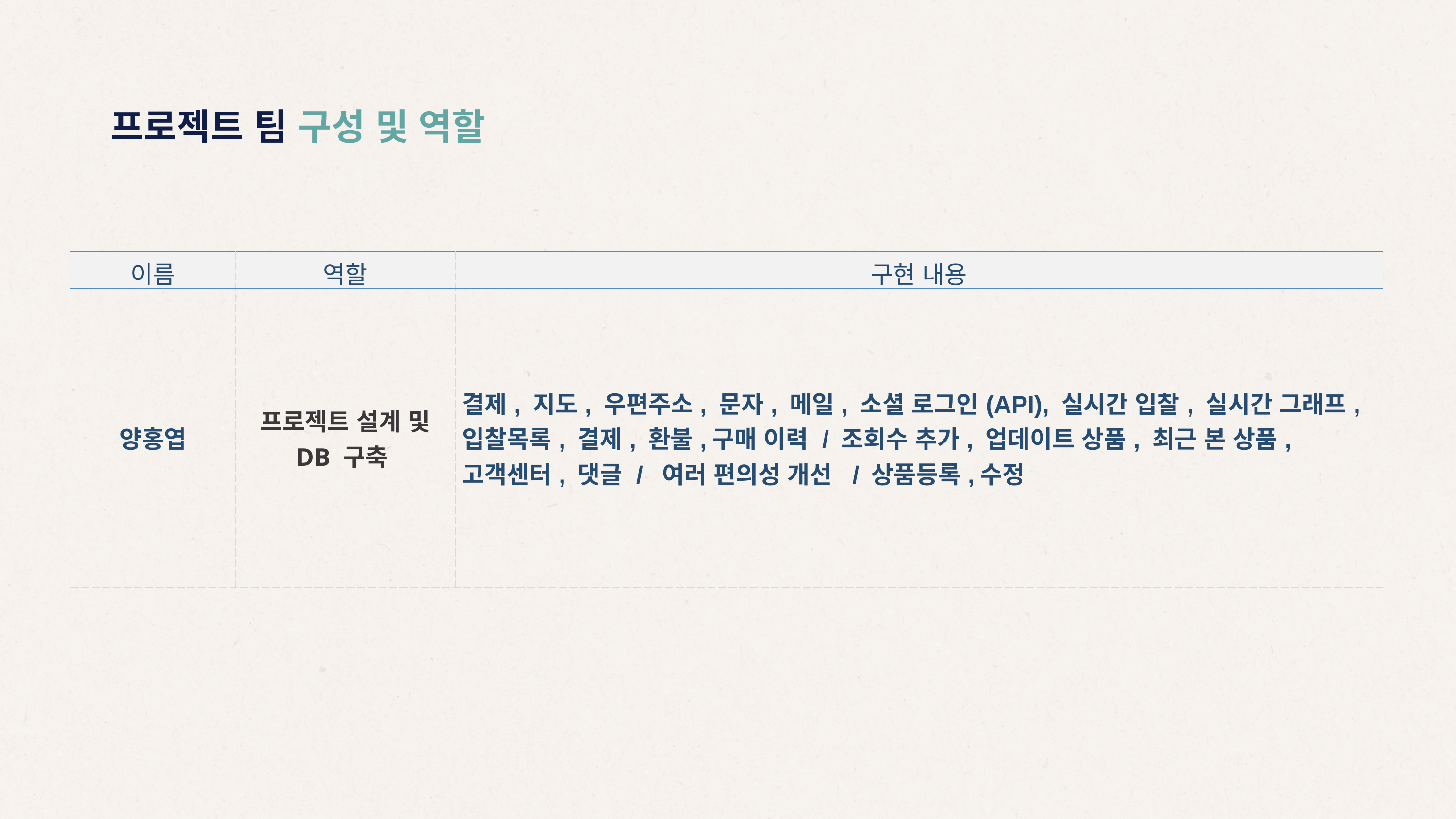

프로젝트 팀 구성 및 역할
| 이름 | 역할 | 구현 내용 |
| --- | --- | --- |
| 양홍엽 | 프로젝트 설계 및 DB 구축 | 결제, 지도, 우편주소, 문자, 메일, 소셜 로그인(API), 실시간 입찰, 실시간 그래프, 입찰목록, 결제, 환불,구매 이력 / 조회수 추가, 업데이트 상품, 최근 본 상품, 고객센터, 댓글 / 여러 편의성 개선 / 상품등록,수정 |